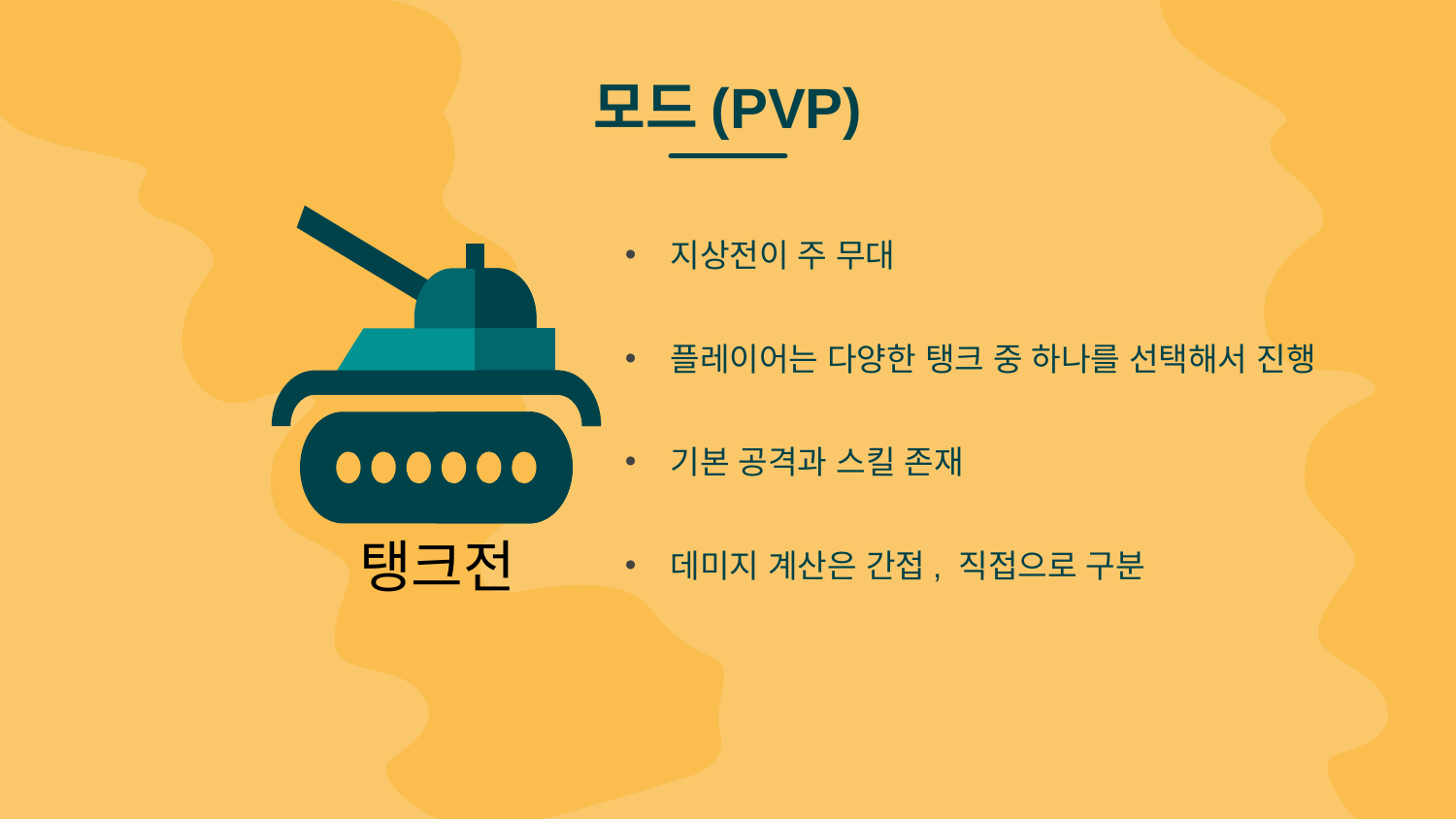

# 모드(PVP)

지상전이 주 무대
플레이어는 다양한 탱크 중 하나를 선택해서 진행
기본 공격과 스킬 존재
데미지 계산은 간접, 직접으로 구분
탱크전